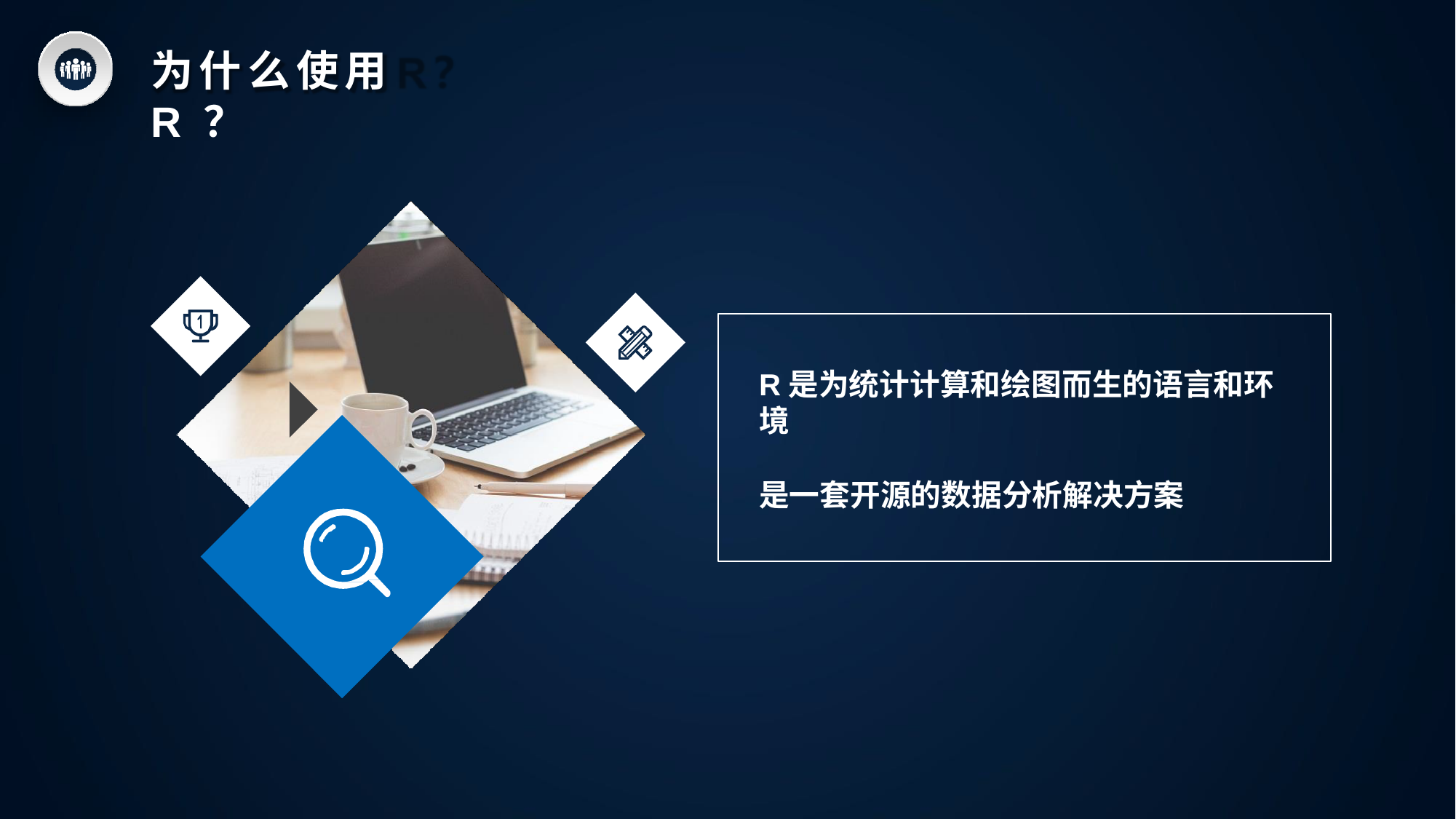

为什么使用R ？

R是为统计计算和绘图而生的语言和环境

是一套开源的数据分析解决方案